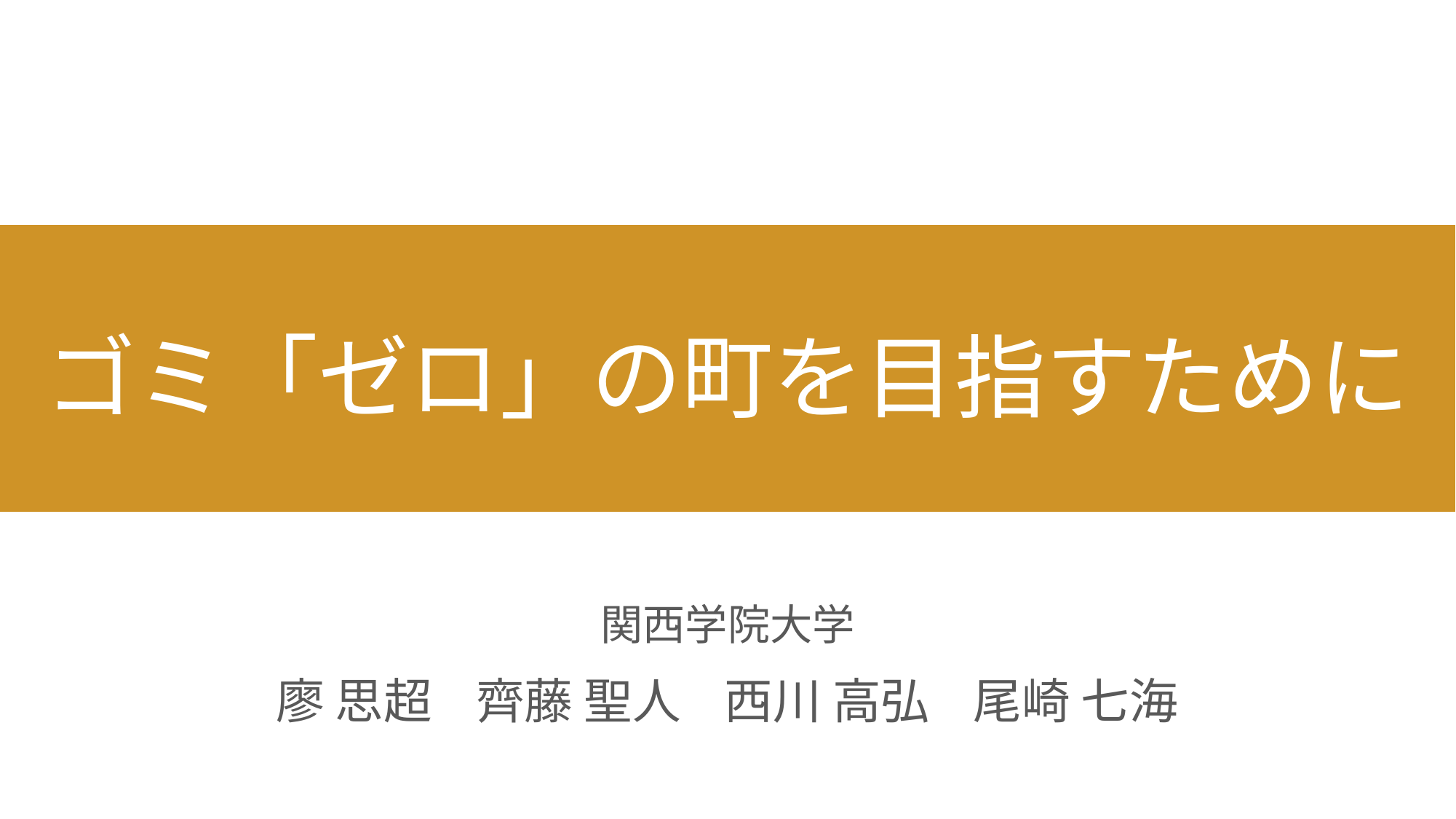

# ゴミ「ゼロ」の町を目指すために
関西学院大学
廖 思超    齊藤 聖人    西川 高弘    尾崎 七海